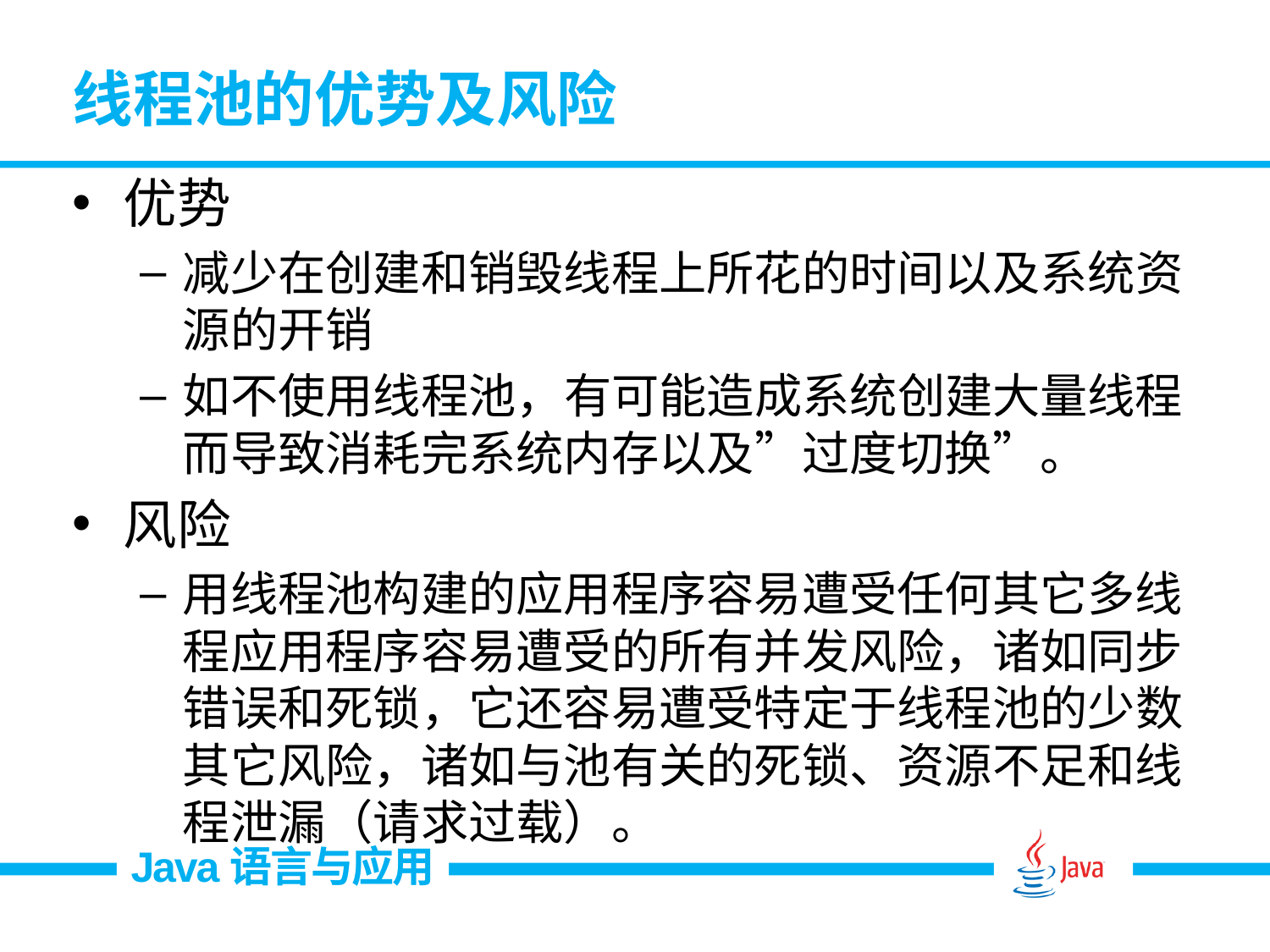

# 线程池的优势及风险
优势
减少在创建和销毁线程上所花的时间以及系统资源的开销
如不使用线程池，有可能造成系统创建大量线程而导致消耗完系统内存以及”过度切换”。
风险
用线程池构建的应用程序容易遭受任何其它多线程应用程序容易遭受的所有并发风险，诸如同步错误和死锁，它还容易遭受特定于线程池的少数其它风险，诸如与池有关的死锁、资源不足和线程泄漏（请求过载）。